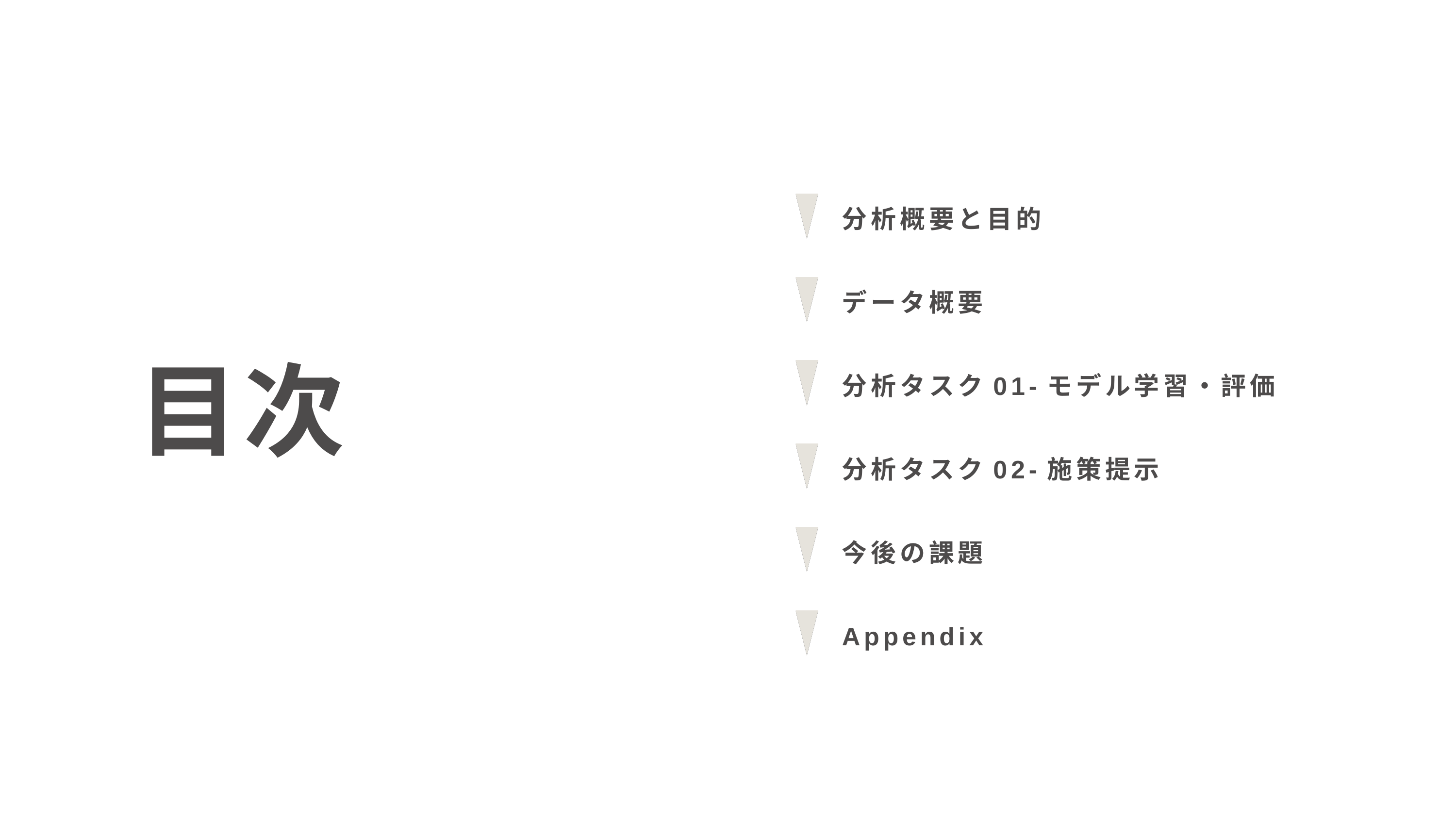

分析概要と目的

データ概要

目次
分析タスク01-モデル学習・評価

分析タスク02-施策提示

今後の課題

Appendix